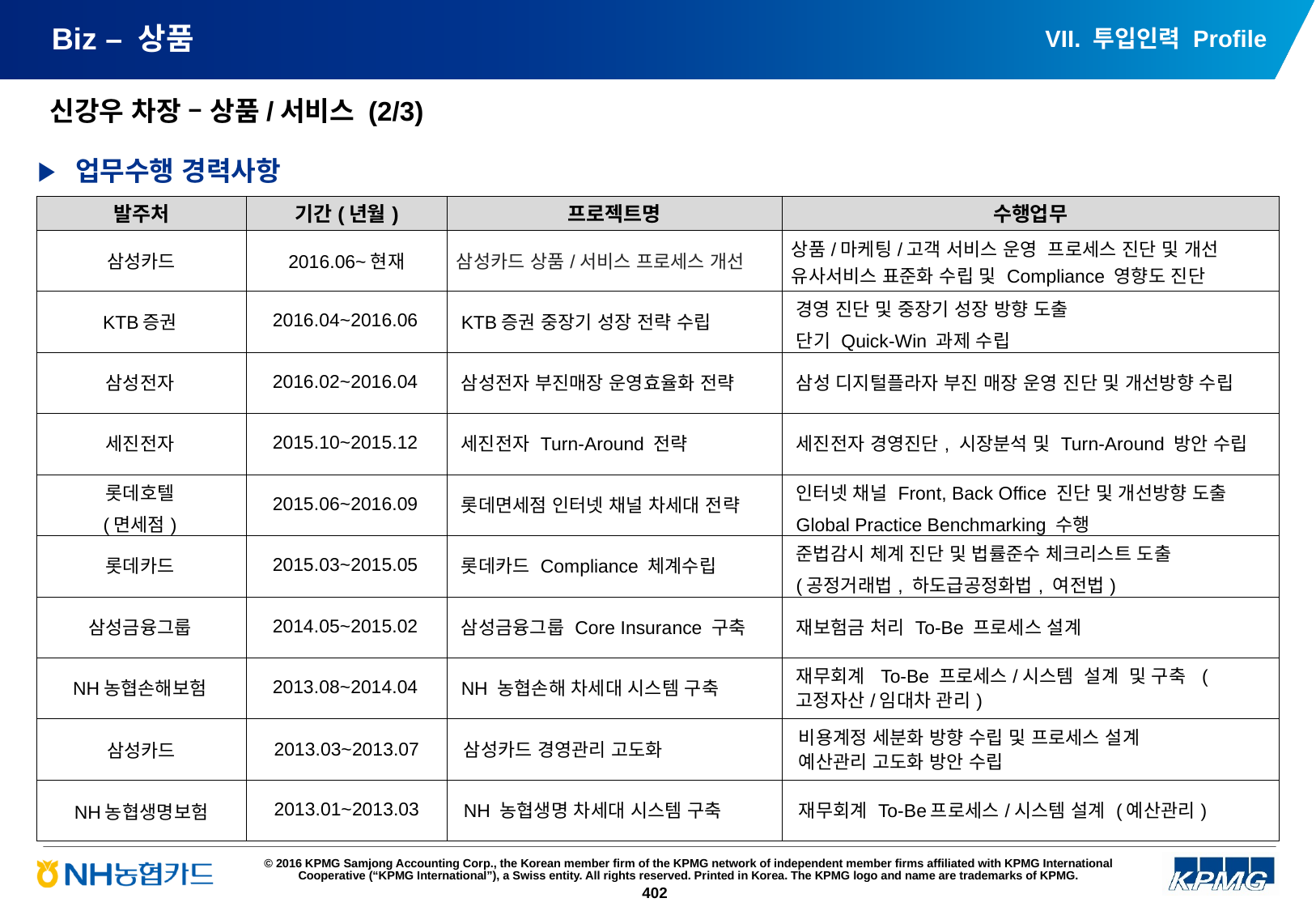

VII. 투입인력 Profile
# Biz – 상품
신강우 차장 – 상품/서비스 (2/3)
업무수행 경력사항
| 발주처 | 기간(년월) | 프로젝트명 | 수행업무 |
| --- | --- | --- | --- |
| 삼성카드 | 2016.06~현재 | 삼성카드 상품/서비스 프로세스 개선 | 상품/마케팅/고객 서비스 운영 프로세스 진단 및 개선 유사서비스 표준화 수립 및 Compliance 영향도 진단 |
| KTB증권 | 2016.04~2016.06 | KTB증권 중장기 성장 전략 수립 | 경영 진단 및 중장기 성장 방향 도출 단기 Quick-Win 과제 수립 |
| 삼성전자 | 2016.02~2016.04 | 삼성전자 부진매장 운영효율화 전략 | 삼성 디지털플라자 부진 매장 운영 진단 및 개선방향 수립 |
| 세진전자 | 2015.10~2015.12 | 세진전자 Turn-Around 전략 | 세진전자 경영진단, 시장분석 및 Turn-Around 방안 수립 |
| 롯데호텔 (면세점) | 2015.06~2016.09 | 롯데면세점 인터넷 채널 차세대 전략 | 인터넷 채널 Front, Back Office 진단 및 개선방향 도출 Global Practice Benchmarking 수행 |
| 롯데카드 | 2015.03~2015.05 | 롯데카드 Compliance 체계수립 | 준법감시 체계 진단 및 법률준수 체크리스트 도출 (공정거래법, 하도급공정화법, 여전법) |
| 삼성금융그룹 | 2014.05~2015.02 | 삼성금융그룹 Core Insurance 구축 | 재보험금 처리 To-Be 프로세스 설계 |
| NH농협손해보험 | 2013.08~2014.04 | NH 농협손해 차세대 시스템 구축 | 재무회계 To-Be 프로세스/시스템 설계 및 구축 (고정자산/임대차 관리) |
| 삼성카드 | 2013.03~2013.07 | 삼성카드 경영관리 고도화 | 비용계정 세분화 방향 수립 및 프로세스 설계 예산관리 고도화 방안 수립 |
| NH농협생명보험 | 2013.01~2013.03 | NH 농협생명 차세대 시스템 구축 | 재무회계 To-Be프로세스/시스템 설계 (예산관리) |